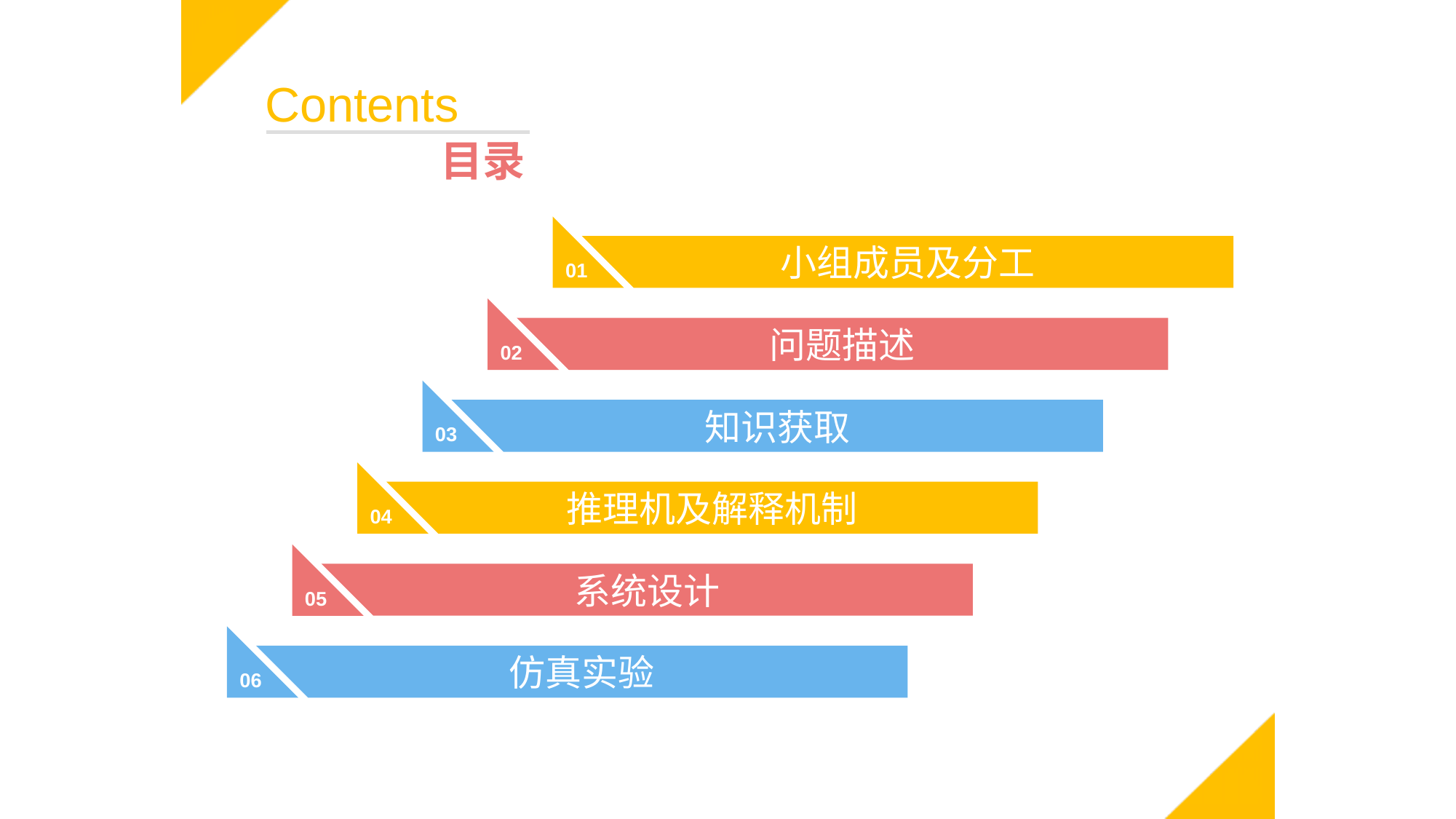

Contents
目录
01
小组成员及分工
02
问题描述
03
知识获取
04
推理机及解释机制
05
系统设计
06
仿真实验